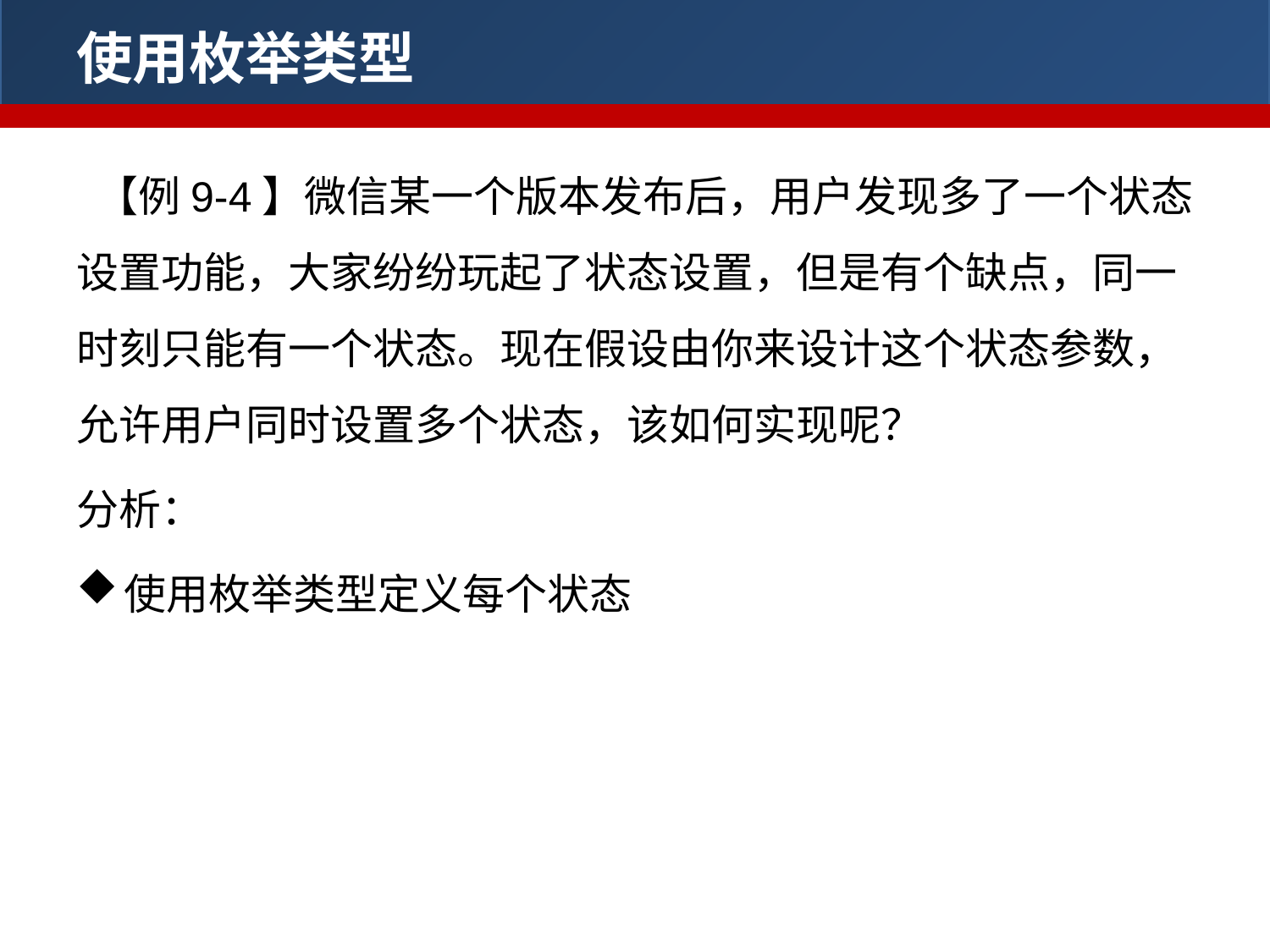

使用枚举类型
 【例9-4】微信某一个版本发布后，用户发现多了一个状态设置功能，大家纷纷玩起了状态设置，但是有个缺点，同一时刻只能有一个状态。现在假设由你来设计这个状态参数，允许用户同时设置多个状态，该如何实现呢？
分析：
使用枚举类型定义每个状态